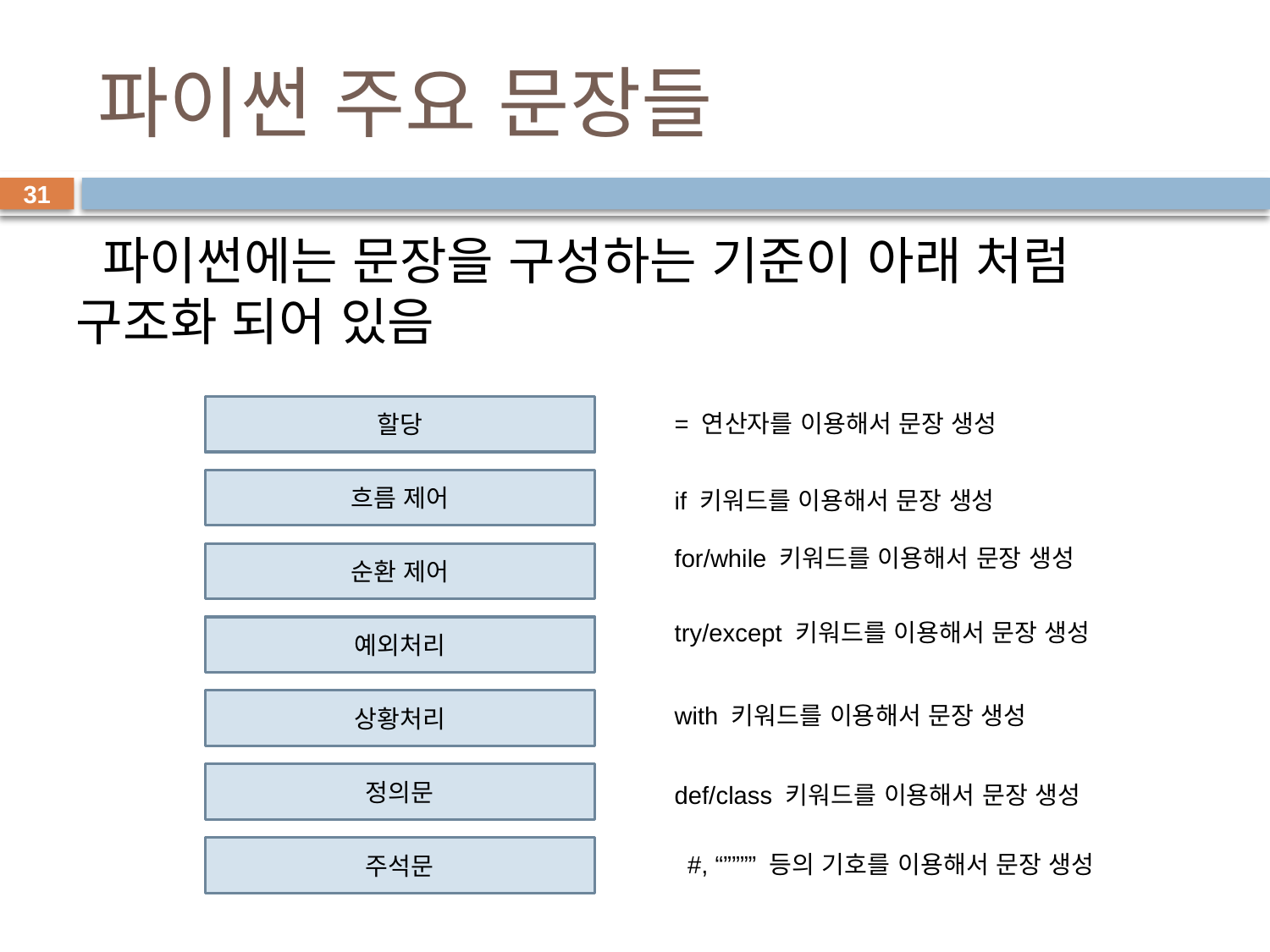

# 파이썬 주요 문장들
31
 파이썬에는 문장을 구성하는 기준이 아래 처럼 구조화 되어 있음
할당
 = 연산자를 이용해서 문장 생성
흐름 제어
 if 키워드를 이용해서 문장 생성
 for/while 키워드를 이용해서 문장 생성
순환 제어
 try/except 키워드를 이용해서 문장 생성
예외처리
상황처리
 with 키워드를 이용해서 문장 생성
정의문
 def/class 키워드를 이용해서 문장 생성
주석문
#, “”””” 등의 기호를 이용해서 문장 생성